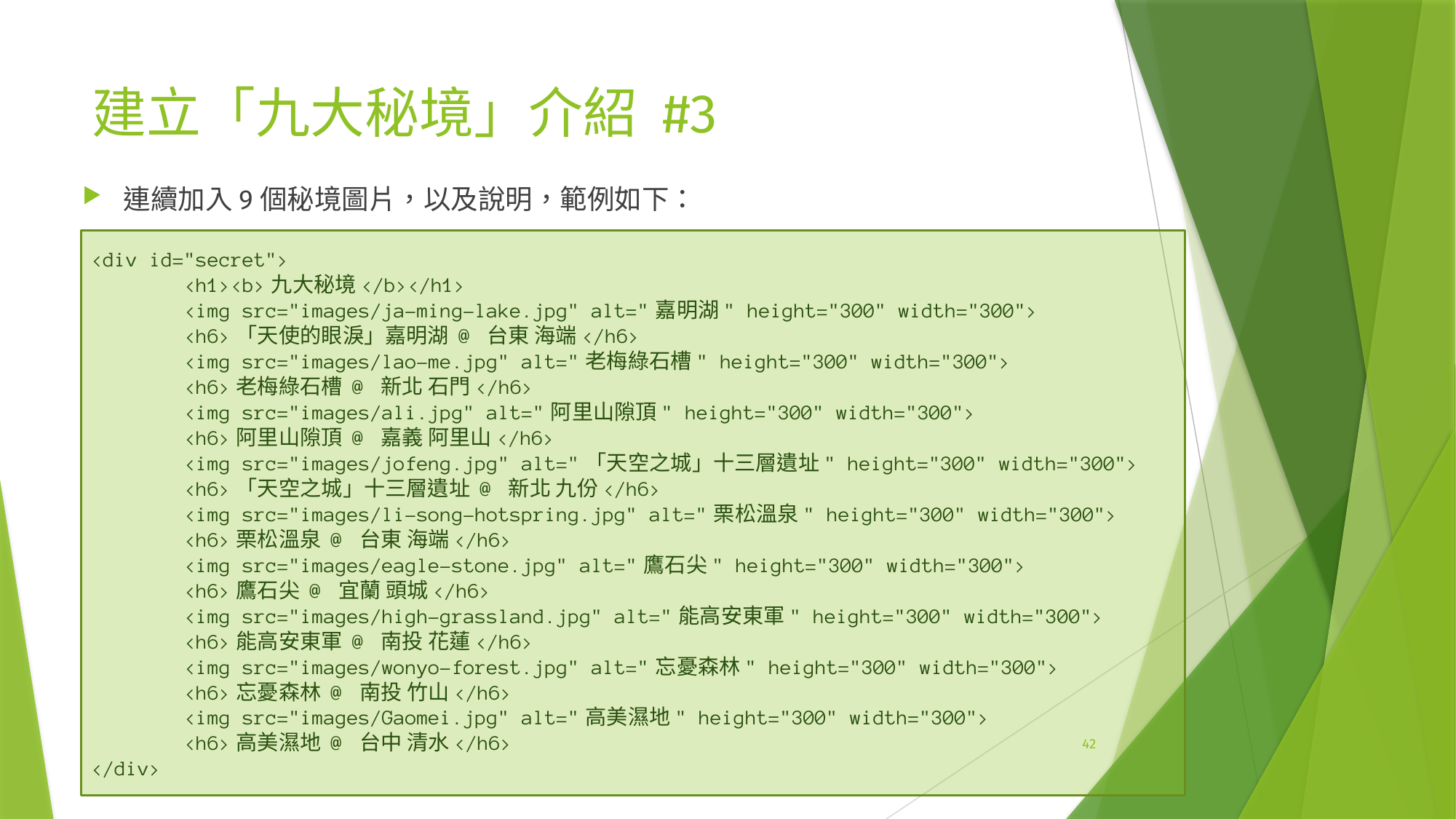

# 建立「九大秘境」介紹 #3
連續加入9個秘境圖片，以及說明，範例如下：
<div id="secret">
        <h1><b>九大秘境</b></h1>
        <img src="images/ja-ming-lake.jpg" alt="嘉明湖" height="300" width="300">
        <h6>「天使的眼淚」嘉明湖 @ 台東 海端</h6>
        <img src="images/lao-me.jpg" alt="老梅綠石槽" height="300" width="300">
        <h6>老梅綠石槽 @ 新北 石門</h6>
        <img src="images/ali.jpg" alt="阿里山隙頂" height="300" width="300">
        <h6>阿里山隙頂 @ 嘉義 阿里山</h6>
        <img src="images/jofeng.jpg" alt="「天空之城」十三層遺址" height="300" width="300">
        <h6>「天空之城」十三層遺址 @ 新北 九份</h6>
        <img src="images/li-song-hotspring.jpg" alt="栗松溫泉" height="300" width="300">
        <h6>栗松溫泉 @ 台東 海端</h6>
        <img src="images/eagle-stone.jpg" alt="鷹石尖" height="300" width="300">
        <h6>鷹石尖 @ 宜蘭 頭城</h6>
        <img src="images/high-grassland.jpg" alt="能高安東軍" height="300" width="300">
        <h6>能高安東軍 @ 南投 花蓮</h6>
        <img src="images/wonyo-forest.jpg" alt="忘憂森林" height="300" width="300">
        <h6>忘憂森林 @ 南投 竹山</h6>
        <img src="images/Gaomei.jpg" alt="高美濕地" height="300" width="300">
        <h6>高美濕地 @ 台中 清水</h6>
</div>
42